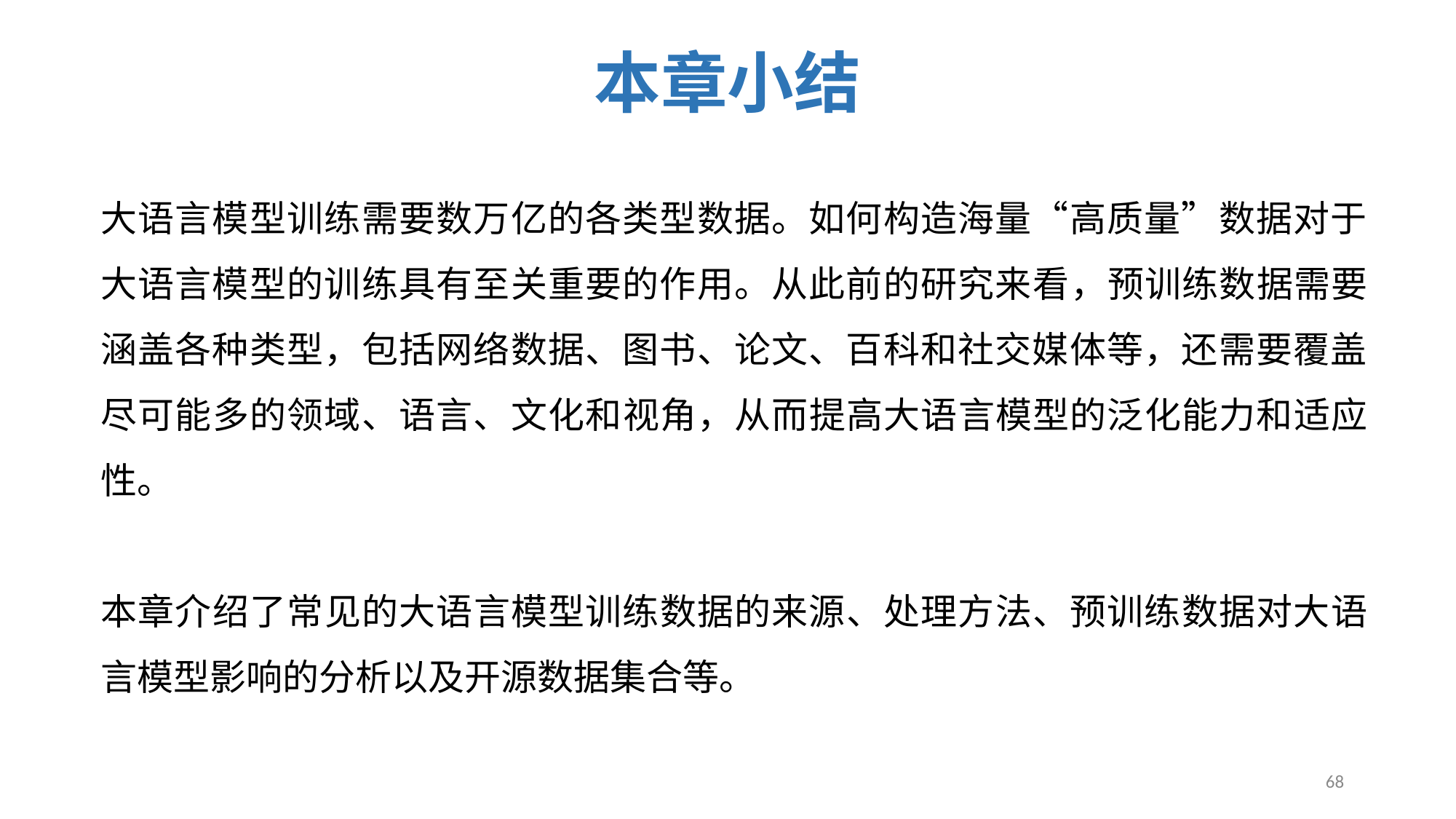

本章小结
哎呀小小草
专业设计
大语言模型训练需要数万亿的各类型数据。如何构造海量“高质量”数据对于大语言模型的训练具有至关重要的作用。从此前的研究来看，预训练数据需要涵盖各种类型，包括网络数据、图书、论文、百科和社交媒体等，还需要覆盖尽可能多的领域、语言、文化和视角，从而提高大语言模型的泛化能力和适应性。

本章介绍了常见的大语言模型训练数据的来源、处理方法、预训练数据对大语言模型影响的分析以及开源数据集合等。
2015
哎呀小小草演示设计
68